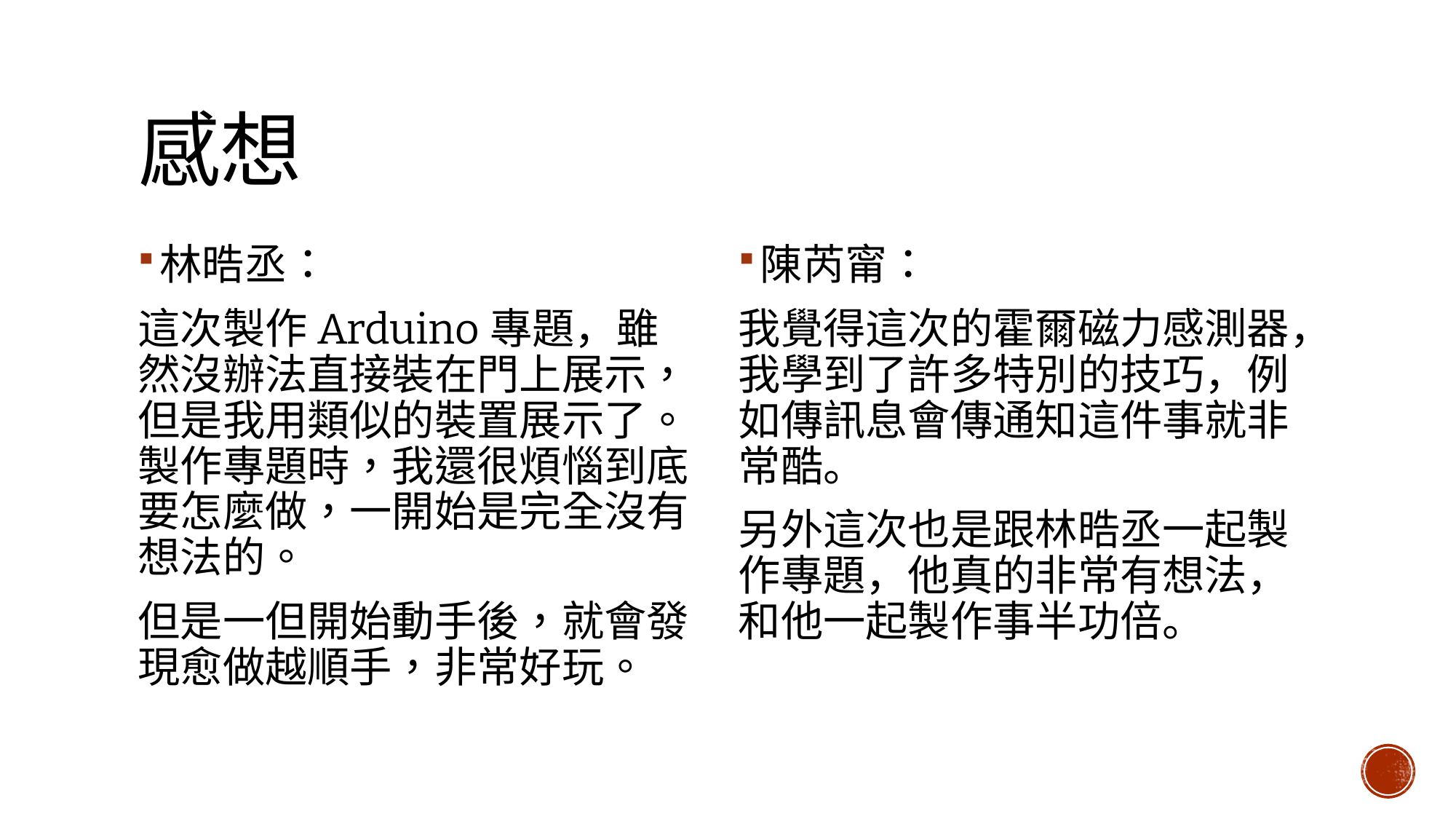

# 感想
林晧丞：
這次製作Arduino專題，雖然沒辦法直接裝在門上展示，但是我用類似的裝置展示了。製作專題時，我還很煩惱到底要怎麼做，一開始是完全沒有想法的。
但是一但開始動手後，就會發現愈做越順手，非常好玩。
陳芮甯：
我覺得這次的霍爾磁力感測器，我學到了許多特別的技巧，例如傳訊息會傳通知這件事就非常酷。
另外這次也是跟林晧丞一起製作專題，他真的非常有想法，和他一起製作事半功倍。